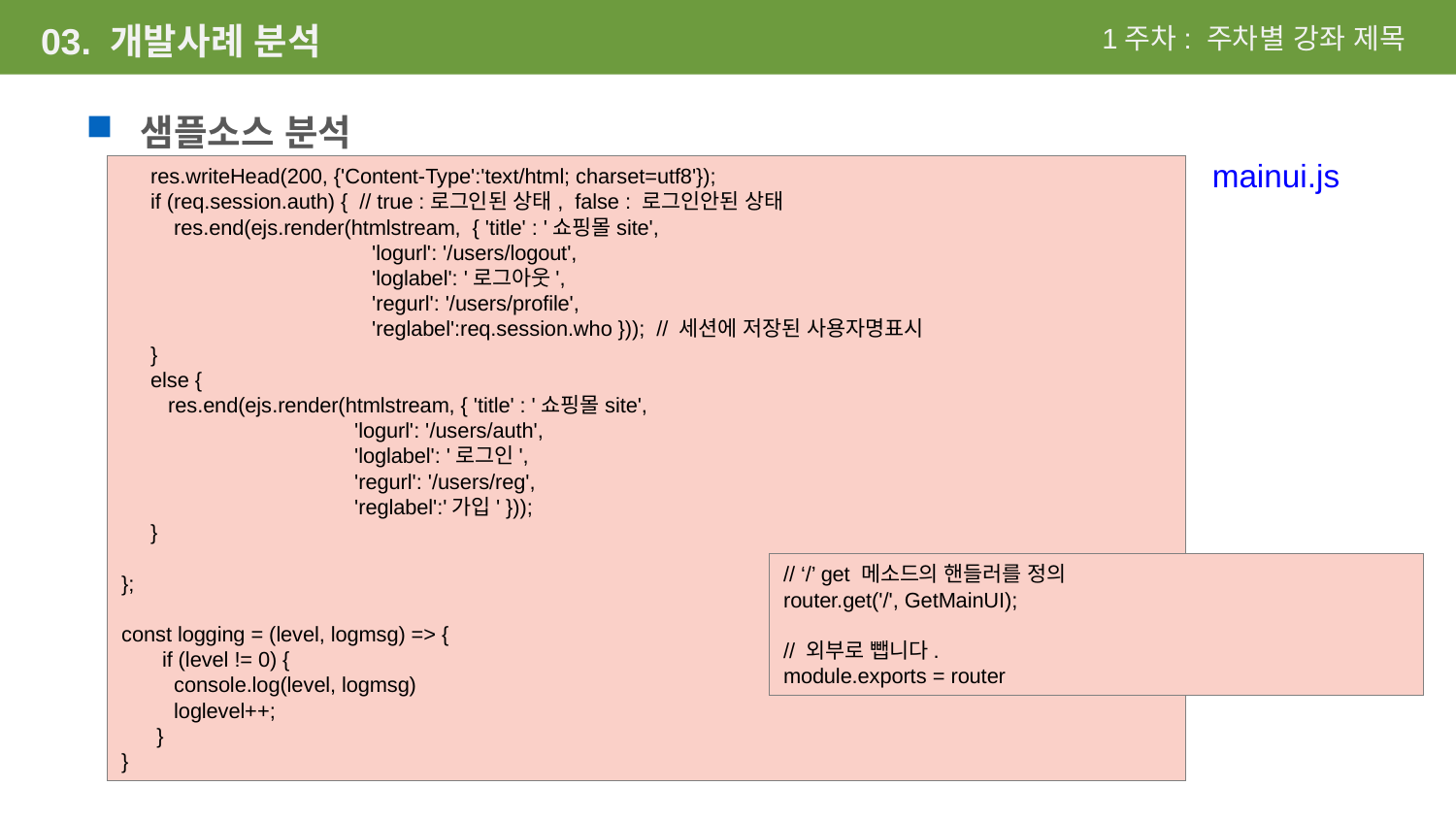

1주차: 주차별 강좌 제목
03. 개발사례 분석
샘플소스 분석
     res.writeHead(200, {'Content-Type':'text/html; charset=utf8'});
     if (req.session.auth) {  // true :로그인된 상태,  false : 로그인안된 상태
         res.end(ejs.render(htmlstream,  { 'title' : '쇼핑몰site',
                                           'logurl': '/users/logout',
                                           'loglabel': '로그아웃',
                                           'regurl': '/users/profile',
                                           'reglabel':req.session.who }));  // 세션에 저장된 사용자명표시
     }
     else {
        res.end(ejs.render(htmlstream, { 'title' : '쇼핑몰site',
                                        'logurl': '/users/auth',
                                        'loglabel': '로그인',
                                        'regurl': '/users/reg',
                                        'reglabel':'가입' }));
     }

};

const logging = (level, logmsg) => {
       if (level != 0) {
         console.log(level, logmsg)
         loglevel++;
      }
}
mainui.js
// ‘/’ get 메소드의 핸들러를 정의
router.get('/', GetMainUI);

// 외부로 뺍니다.
module.exports = router